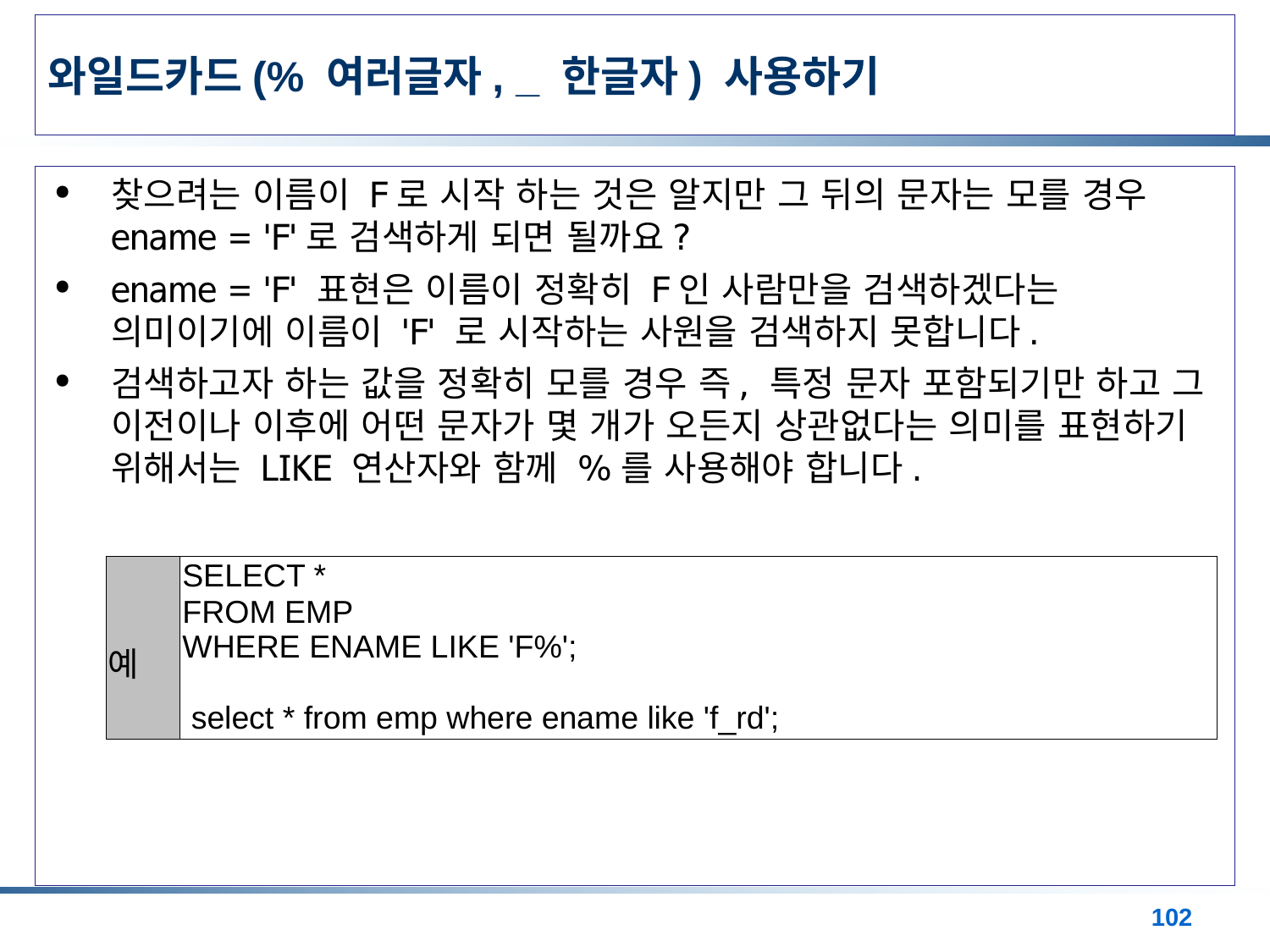

# 와일드카드(% 여러글자, _ 한글자) 사용하기
찾으려는 이름이 F로 시작 하는 것은 알지만 그 뒤의 문자는 모를 경우 ename = 'F'로 검색하게 되면 될까요?
ename = 'F' 표현은 이름이 정확히 F인 사람만을 검색하겠다는 의미이기에 이름이 'F' 로 시작하는 사원을 검색하지 못합니다.
검색하고자 하는 값을 정확히 모를 경우 즉, 특정 문자 포함되기만 하고 그 이전이나 이후에 어떤 문자가 몇 개가 오든지 상관없다는 의미를 표현하기 위해서는 LIKE 연산자와 함께 %를 사용해야 합니다.

| 예 | SELECT \* FROM EMP WHERE ENAME LIKE 'F%'; select \* from emp where ename like 'f\_rd'; |
| --- | --- |